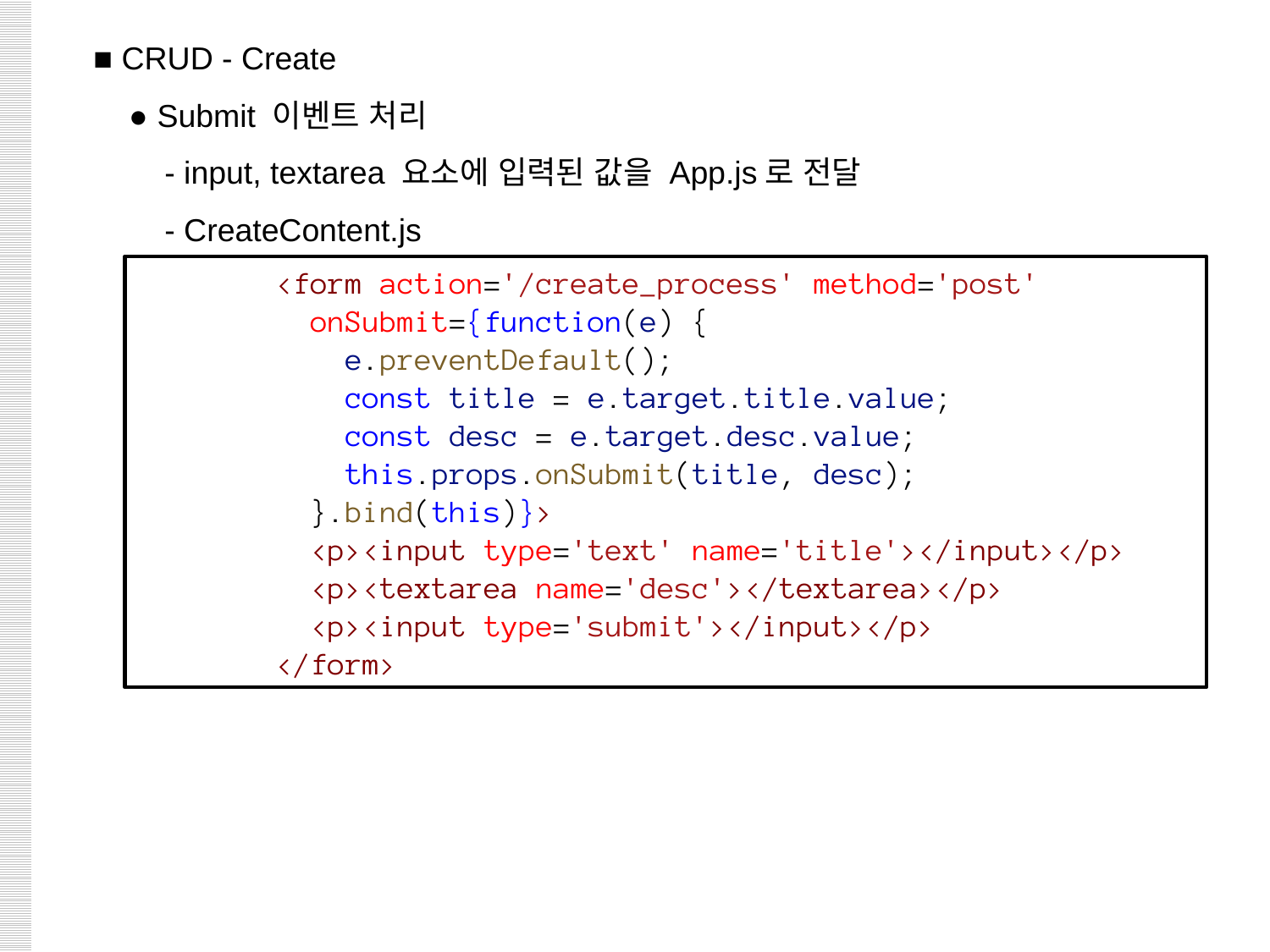

■ CRUD - Create
    ● Submit 이벤트 처리
        - input, textarea 요소에 입력된 값을 App.js로 전달
        - CreateContent.js
        <form action='/create_process' method='post'
          onSubmit={function(e) {
            e.preventDefault();
            const title = e.target.title.value;
            const desc = e.target.desc.value;
            this.props.onSubmit(title, desc);
          }.bind(this)}>
          <p><input type='text' name='title'></input></p>
          <p><textarea name='desc'></textarea></p>
          <p><input type='submit'></input></p>
        </form>